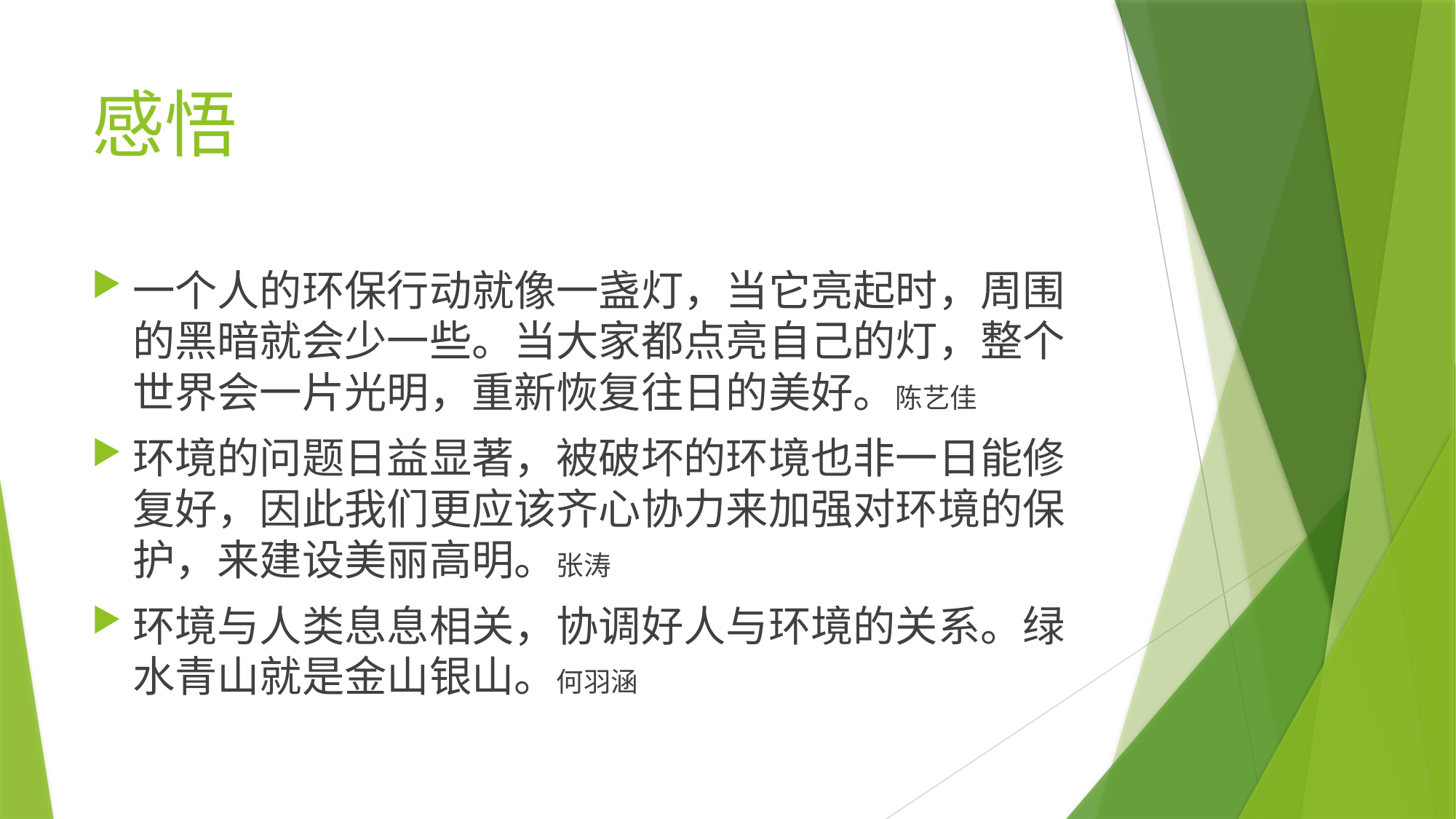

# 感悟
一个人的环保行动就像一盏灯，当它亮起时，周围的黑暗就会少一些。当大家都点亮自己的灯，整个世界会一片光明，重新恢复往日的美好。陈艺佳
环境的问题日益显著，被破坏的环境也非一日能修复好，因此我们更应该齐心协力来加强对环境的保护，来建设美丽高明。张涛
环境与人类息息相关，协调好人与环境的关系。绿水青山就是金山银山。何羽涵